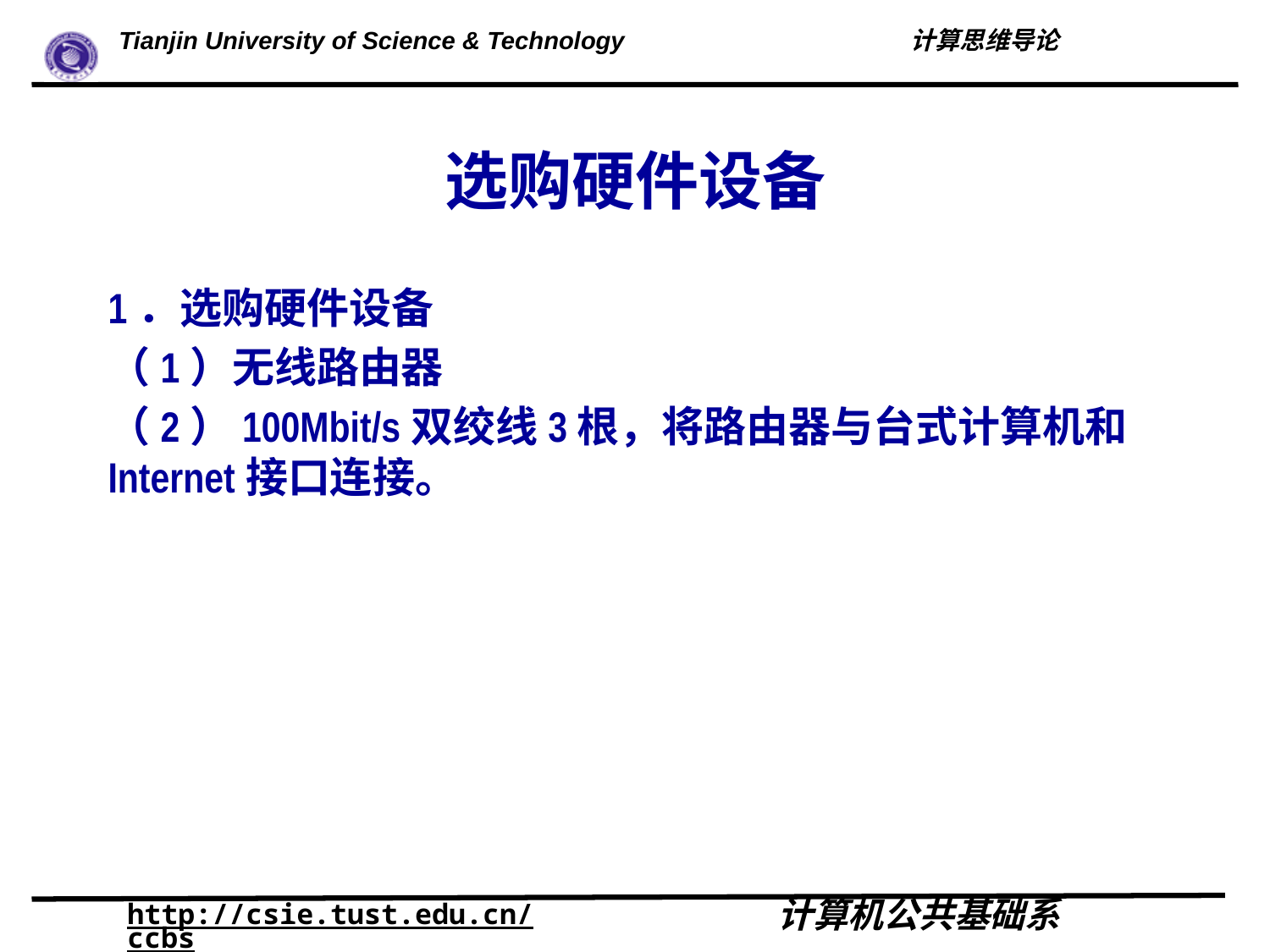

# 选购硬件设备
1．选购硬件设备
（1）无线路由器
（2）100Mbit/s双绞线3根，将路由器与台式计算机和Internet接口连接。